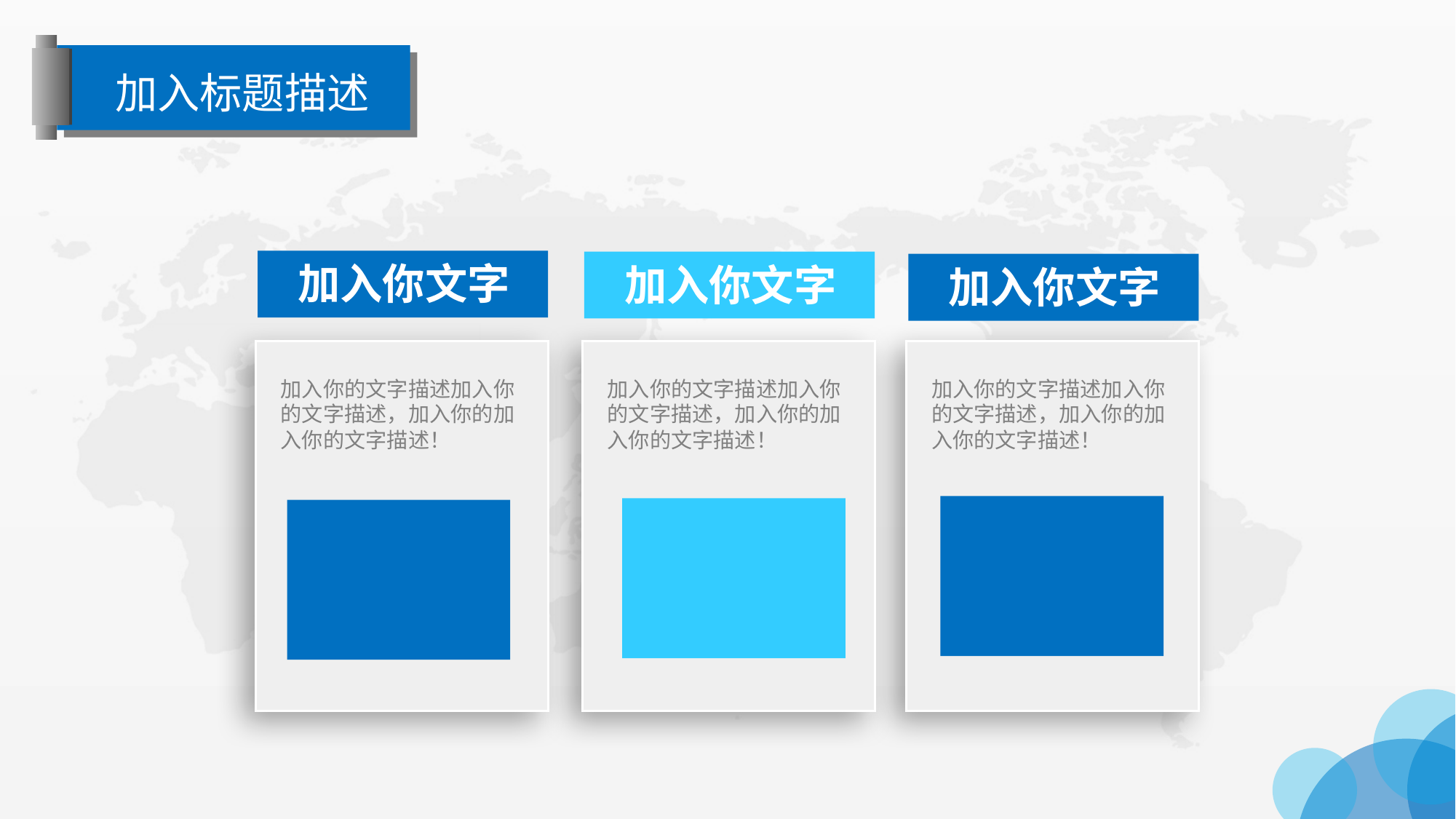

加入标题描述

加入你文字
加入你文字

加入你文字

加入你的文字描述加入你的文字描述，加入你的加入你的文字描述！

加入你的文字描述加入你的文字描述，加入你的加入你的文字描述！

加入你的文字描述加入你的文字描述，加入你的加入你的文字描述！